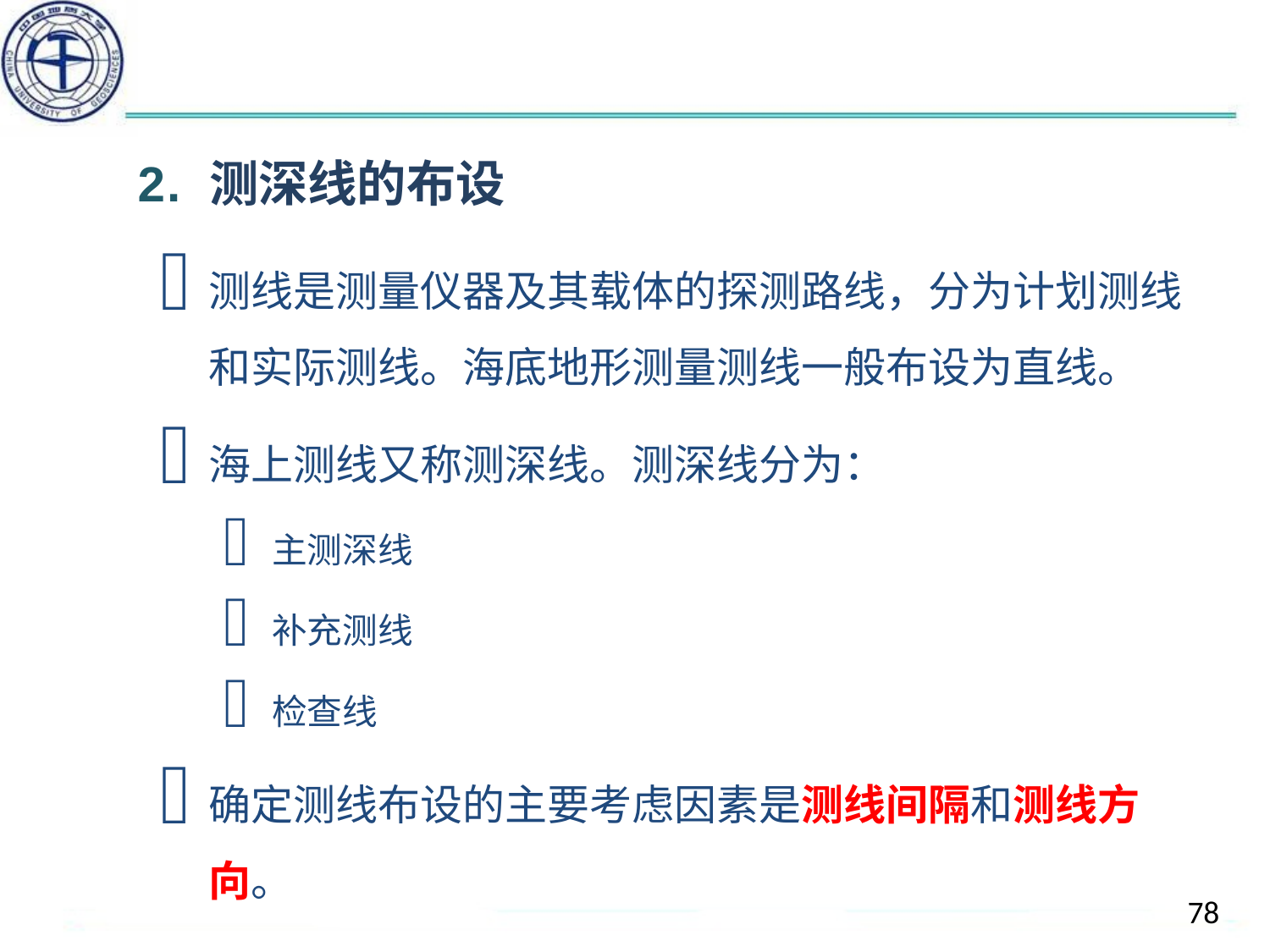

#
测深线的布设

测线是测量仪器及其载体的探测路线，分为计划测线和实际测线。海底地形测量测线一般布设为直线。
海上测线又称测深线。测深线分为：
主测深线
补充测线
检查线
确定测线布设的主要考虑因素是测线间隔和测线方向。